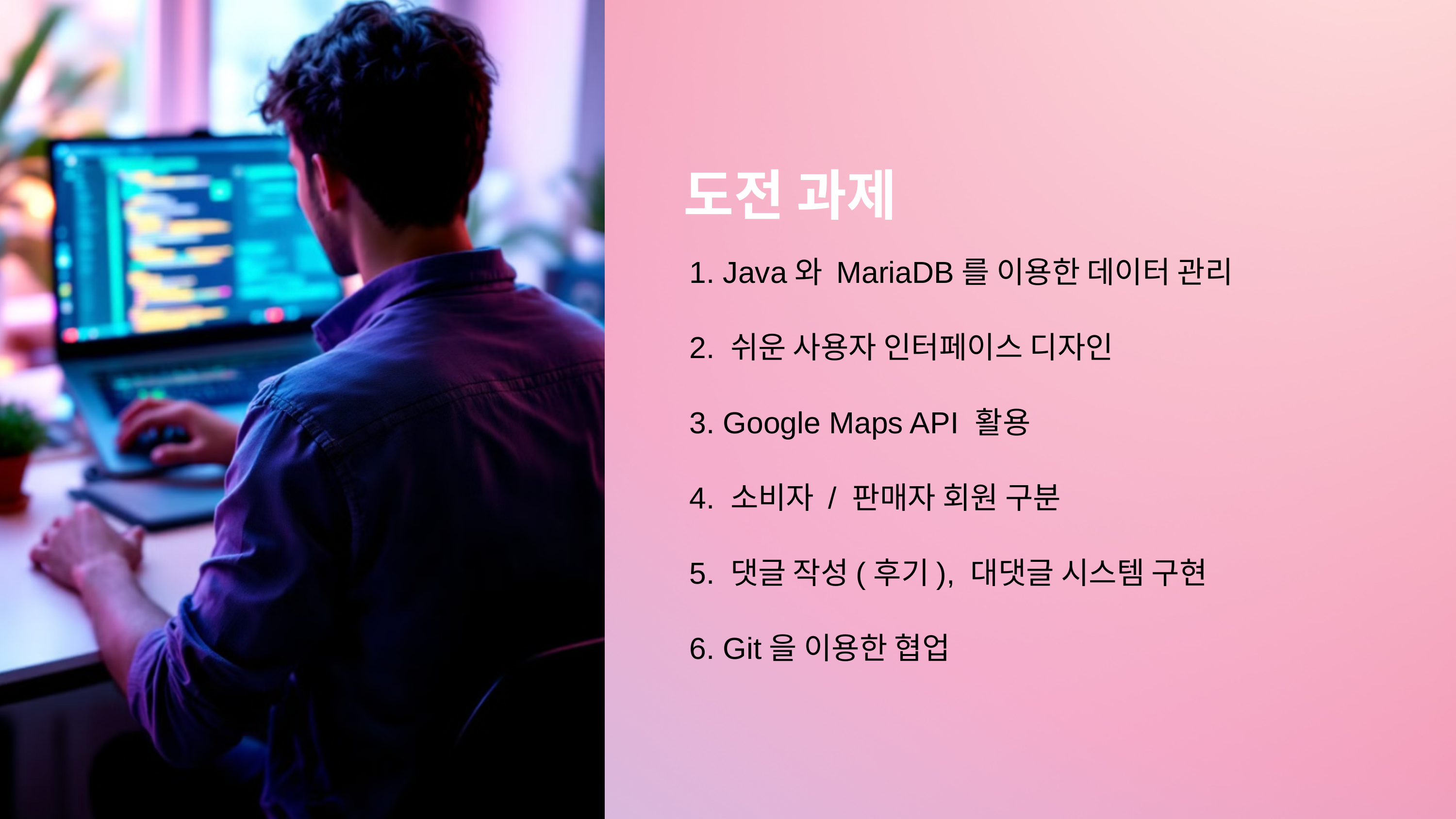

도전 과제
   1. Java와 MariaDB를 이용한 데이터 관리

   2. 쉬운 사용자 인터페이스 디자인

   3. Google Maps API 활용

   4. 소비자 / 판매자 회원 구분

   5. 댓글 작성(후기), 대댓글 시스템 구현

   6. Git을 이용한 협업